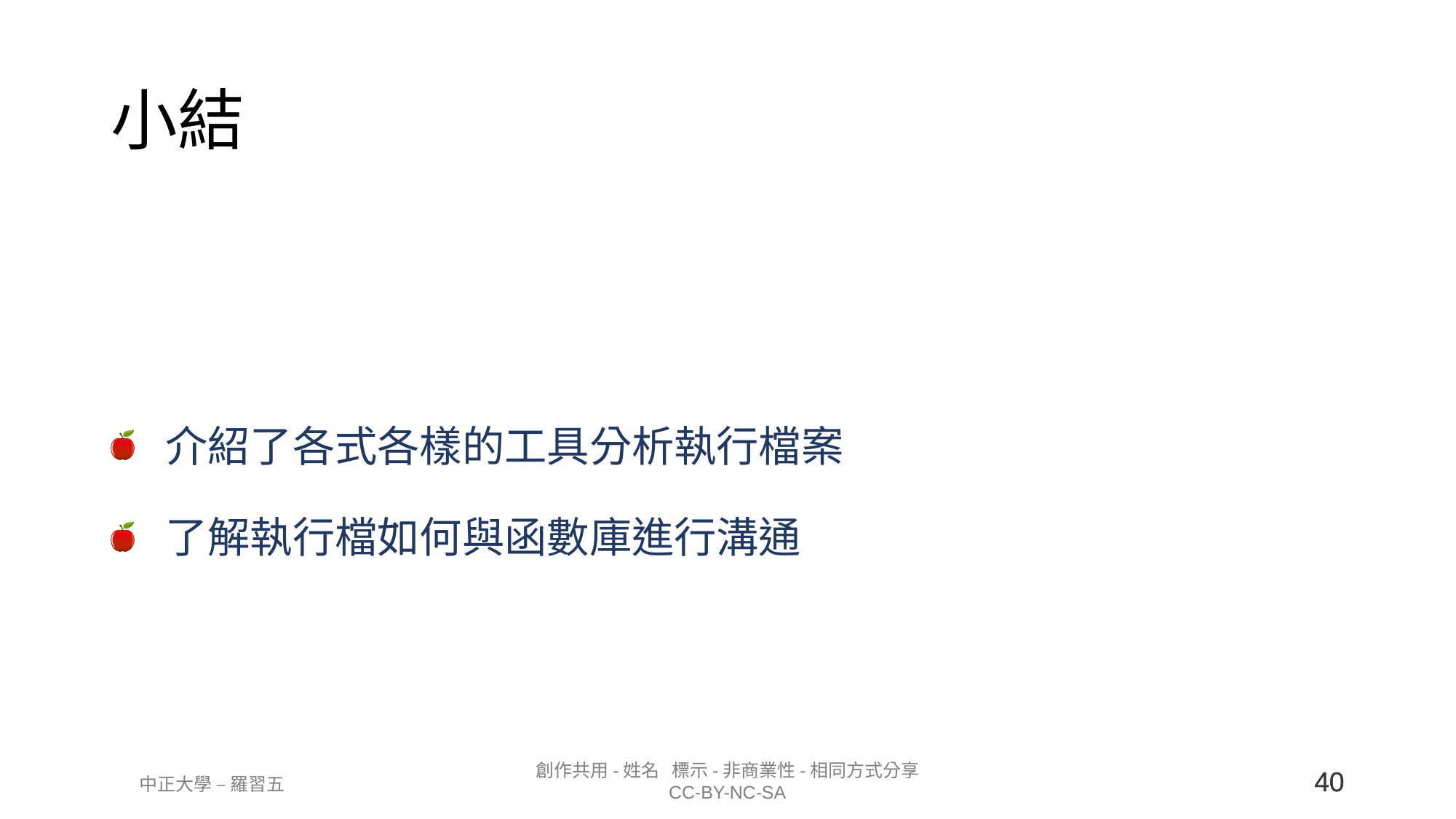

# 小結
介紹了各式各樣的工具分析執行檔案
了解執行檔如何與函數庫進行溝通